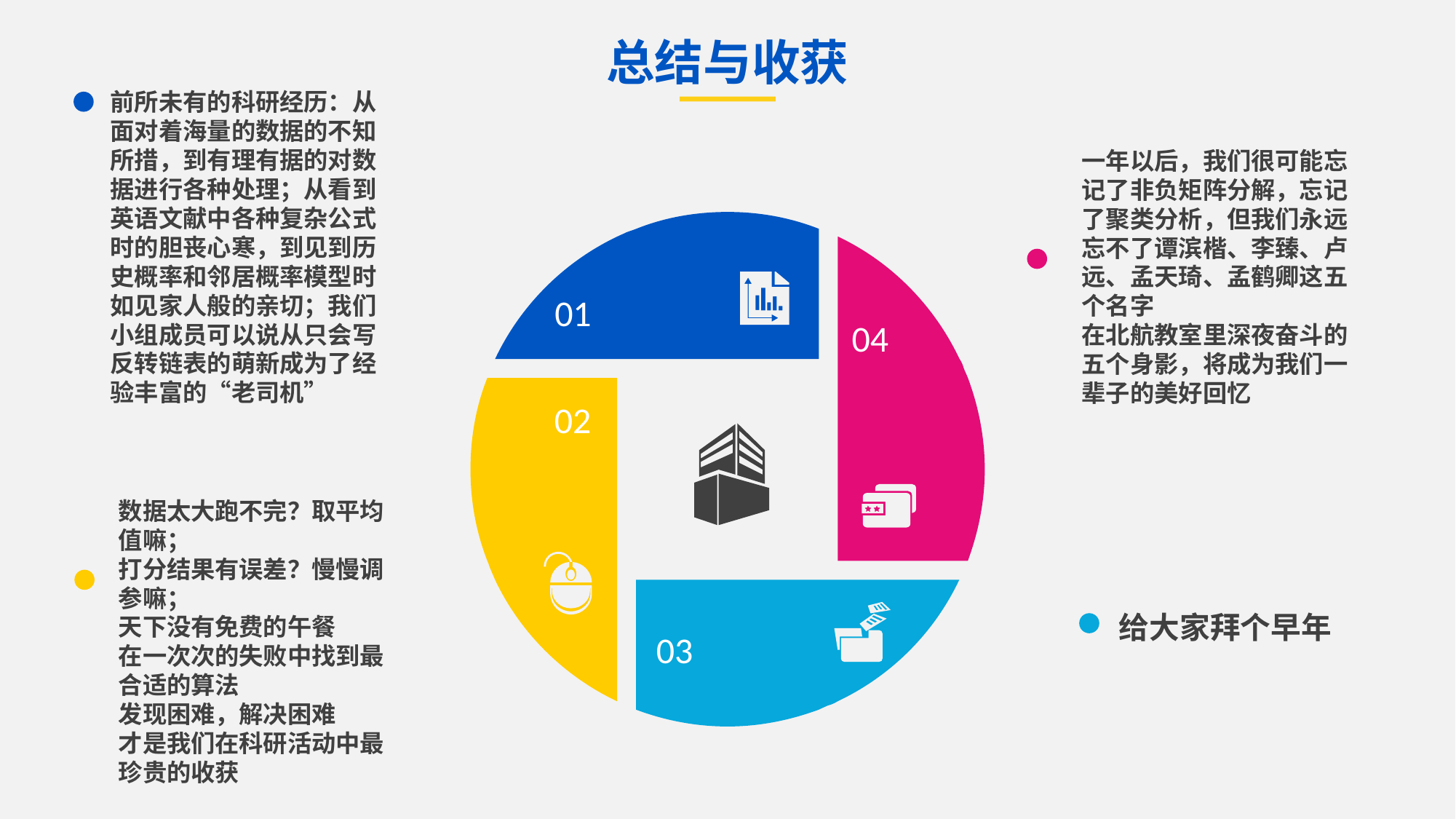

总结与收获
前所未有的科研经历：从面对着海量的数据的不知所措，到有理有据的对数据进行各种处理；从看到英语文献中各种复杂公式时的胆丧心寒，到见到历史概率和邻居概率模型时如见家人般的亲切；我们小组成员可以说从只会写反转链表的萌新成为了经验丰富的“老司机”

一年以后，我们很可能忘记了非负矩阵分解，忘记了聚类分析，但我们永远忘不了谭滨楷、李臻、卢远、孟天琦、孟鹤卿这五个名字
在北航教室里深夜奋斗的五个身影，将成为我们一辈子的美好回忆

01

04

02

数据太大跑不完？取平均值嘛；
打分结果有误差？慢慢调参嘛；
天下没有免费的午餐
在一次次的失败中找到最合适的算法
发现困难，解决困难
才是我们在科研活动中最珍贵的收获

03

给大家拜个早年